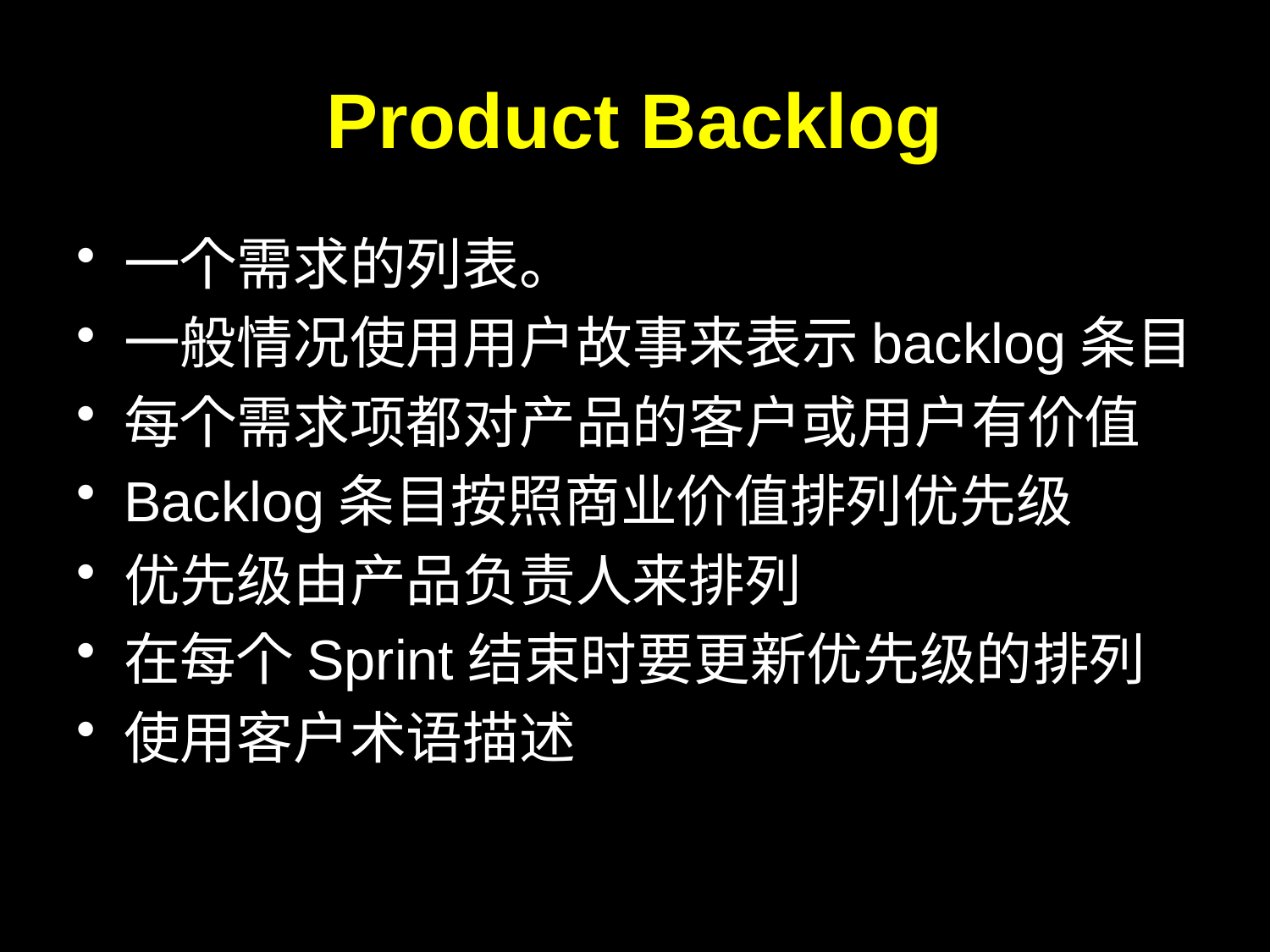

# Product Backlog
一个需求的列表。
一般情况使用用户故事来表示backlog条目
每个需求项都对产品的客户或用户有价值
Backlog条目按照商业价值排列优先级
优先级由产品负责人来排列
在每个Sprint结束时要更新优先级的排列
使用客户术语描述